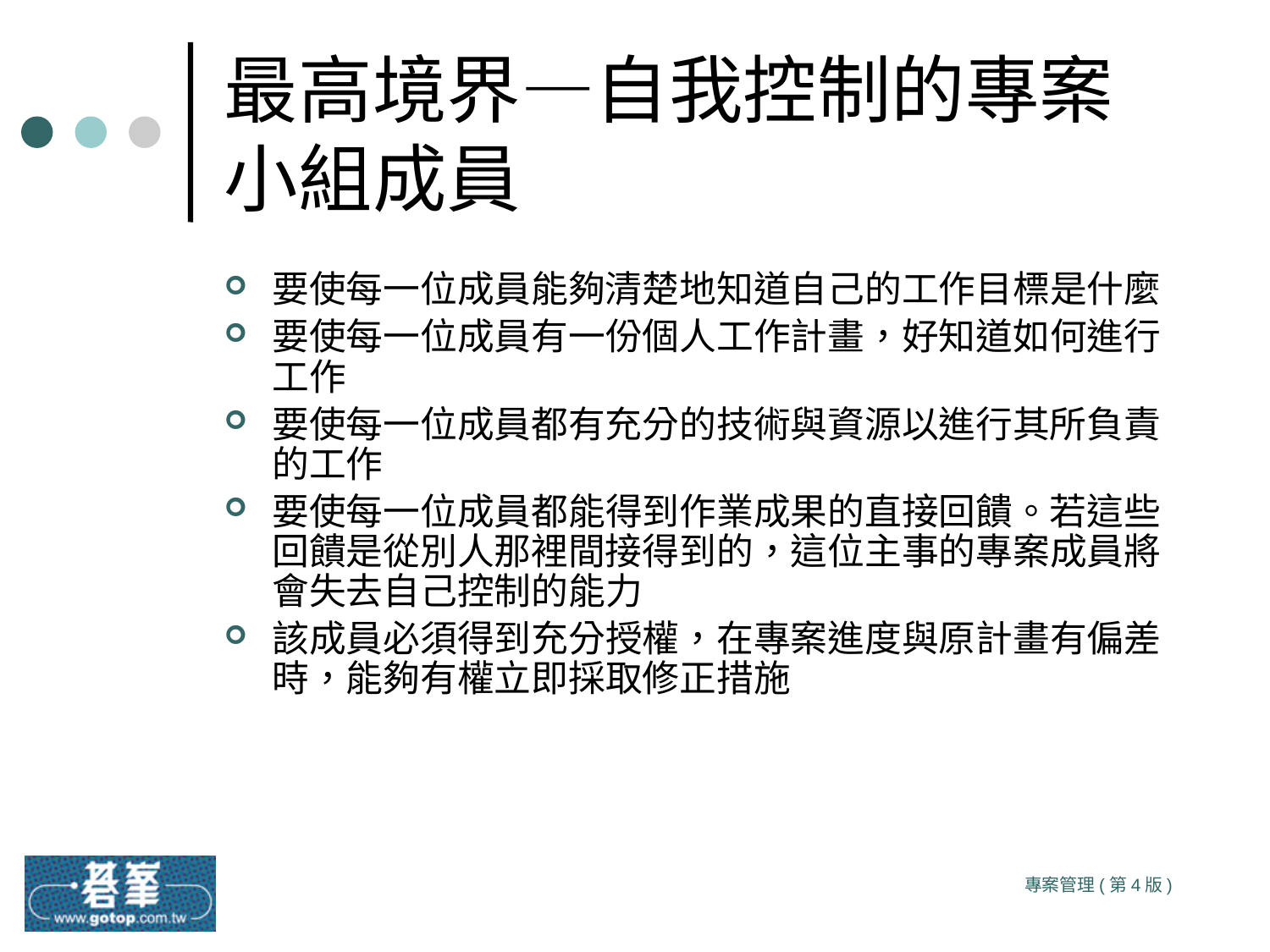

# 最高境界—自我控制的專案小組成員
要使每一位成員能夠清楚地知道自己的工作目標是什麼
要使每一位成員有一份個人工作計畫，好知道如何進行工作
要使每一位成員都有充分的技術與資源以進行其所負責的工作
要使每一位成員都能得到作業成果的直接回饋。若這些回饋是從別人那裡間接得到的，這位主事的專案成員將會失去自己控制的能力
該成員必須得到充分授權，在專案進度與原計畫有偏差時，能夠有權立即採取修正措施
專案管理(第4版)